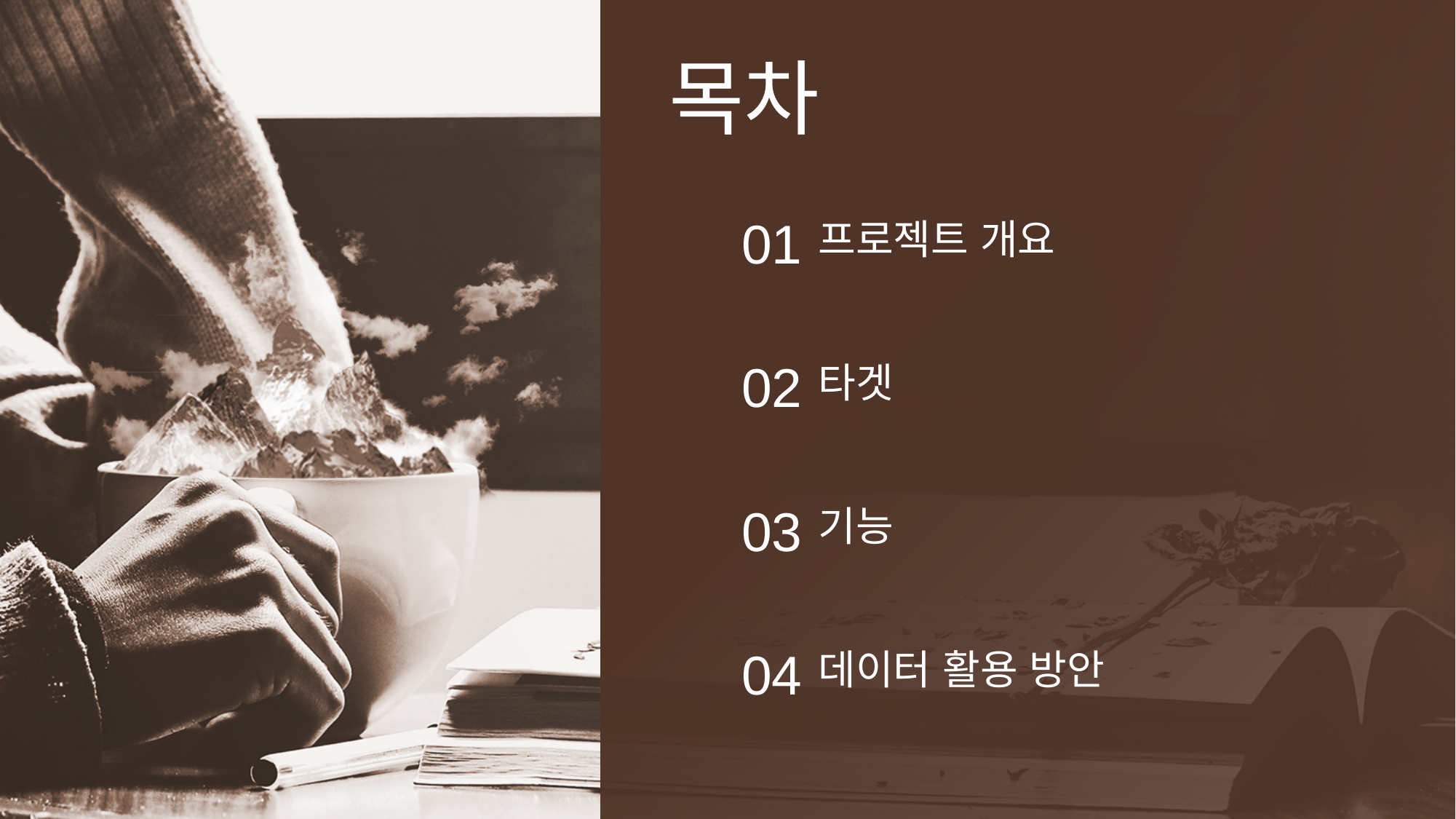

목차
01
프로젝트 개요
02
타겟
03
기능
04
데이터 활용 방안